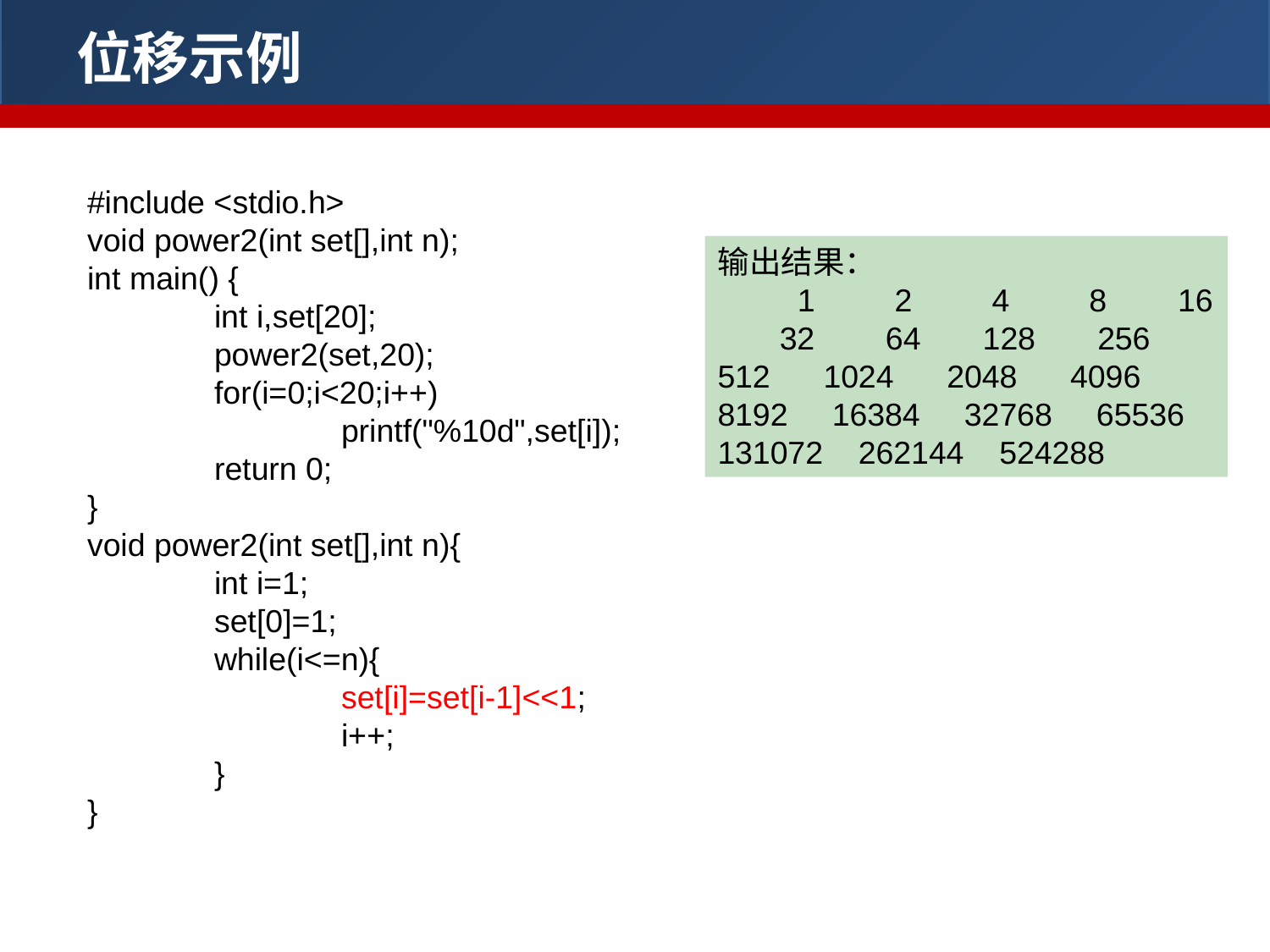

位移示例

#include <stdio.h>
void power2(int set[],int n);
int main() {
	int i,set[20];
	power2(set,20);
	for(i=0;i<20;i++)
		printf("%10d",set[i]);
	return 0;
}
void power2(int set[],int n){
	int i=1;
	set[0]=1;
	while(i<=n){
		set[i]=set[i-1]<<1;
		i++;
	}
}
输出结果：
         1         2         4         8        16        32        64       128       256       512      1024      2048      4096      8192     16384     32768     65536    131072    262144    524288